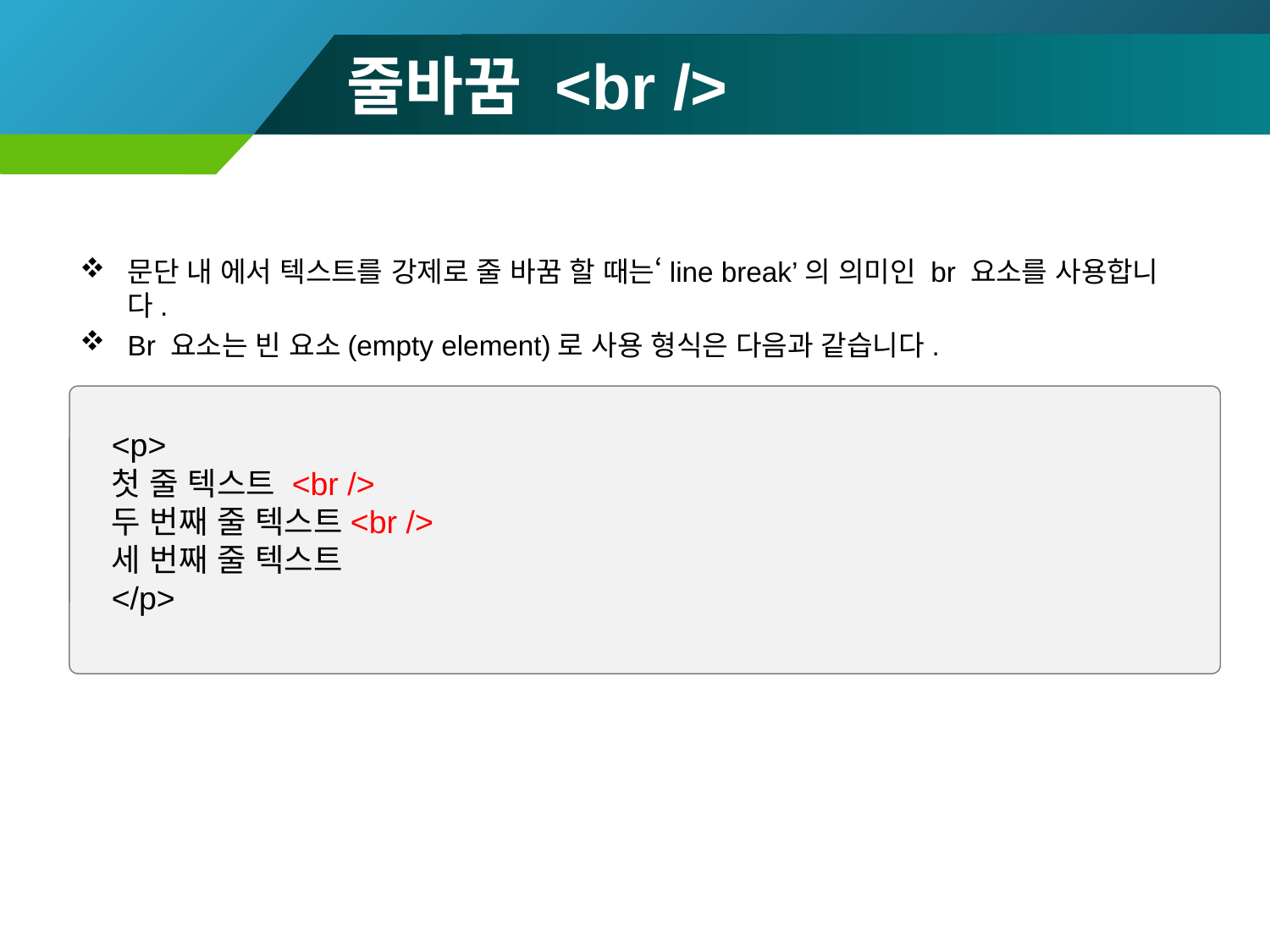

# 줄바꿈 <br />
문단 내 에서 텍스트를 강제로 줄 바꿈 할 때는‘line break’의 의미인 br 요소를 사용합니다.
Br 요소는 빈 요소(empty element)로 사용 형식은 다음과 같습니다.

<p>
첫 줄 텍스트 <br />
두 번째 줄 텍스트<br />
세 번째 줄 텍스트
</p>